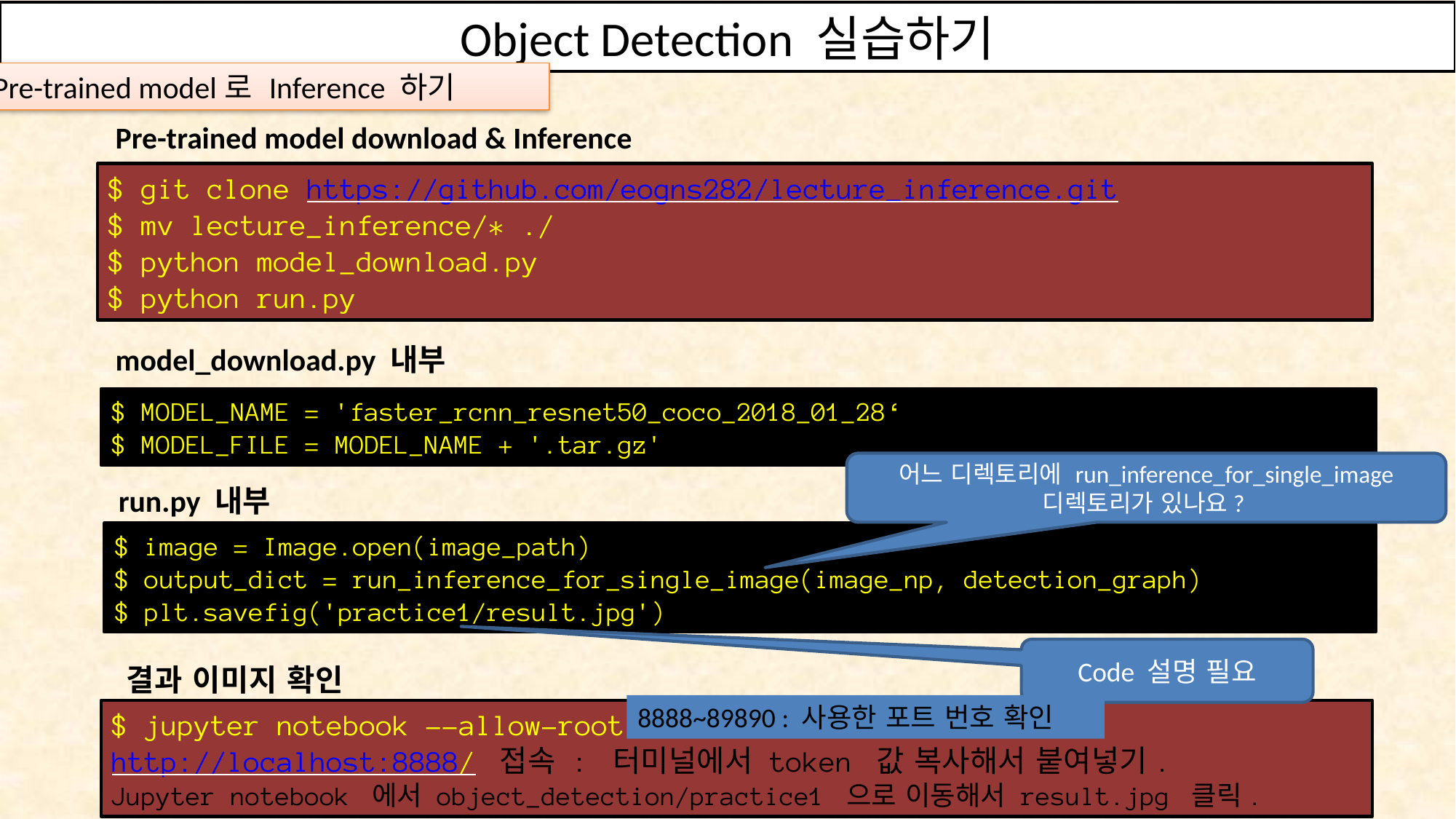

Object Detection 실습하기
OpenVINO의 Deep Learning Toolkit을 사용하여 S/W 구현하기
3. Pre-trained model로 Inference 하기
 Pre-trained model download & Inference
$ git clone https://github.com/eogns282/lecture_inference.git
$ mv lecture_inference/* ./
$ python model_download.py
$ python run.py
 model_download.py 내부
$ MODEL_NAME = 'faster_rcnn_resnet50_coco_2018_01_28‘
$ MODEL_FILE = MODEL_NAME + '.tar.gz'
어느 디렉토리에 run_inference_for_single_image 디렉토리가 있나요?
 run.py 내부
$ image = Image.open(image_path)
$ output_dict = run_inference_for_single_image(image_np, detection_graph)
$ plt.savefig('practice1/result.jpg')
Code 설명 필요
 결과 이미지 확인
8888~89890 : 사용한 포트 번호 확인
$ jupyter notebook --allow-root
http://localhost:8888/ 접속 : 터미널에서 token 값 복사해서 붙여넣기.
Jupyter notebook 에서 object_detection/practice1 으로 이동해서 result.jpg 클릭.